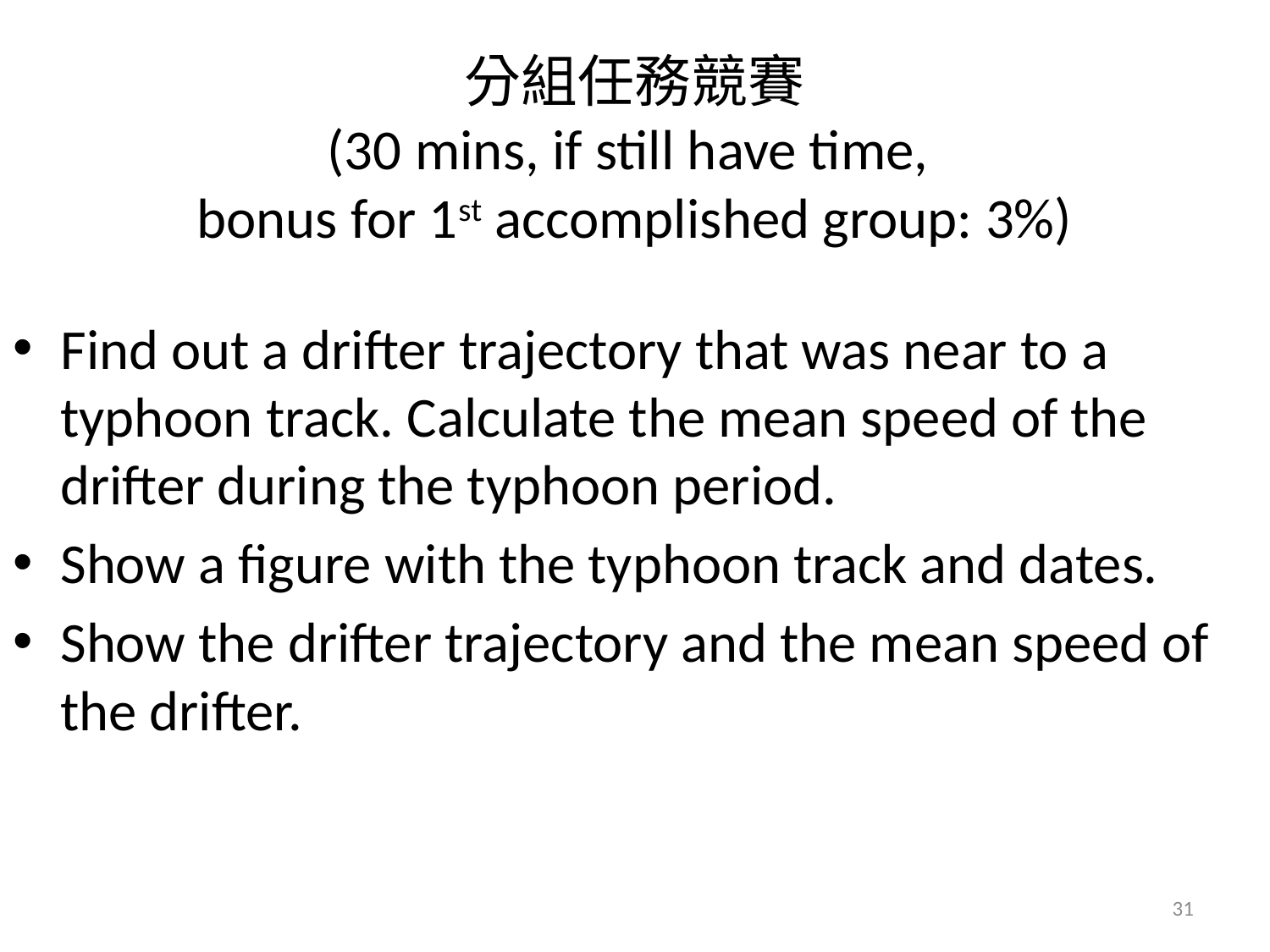

# 分組任務競賽 (30 mins, if still have time, bonus for 1st accomplished group: 3%)
Find out a drifter trajectory that was near to a typhoon track. Calculate the mean speed of the drifter during the typhoon period.
Show a figure with the typhoon track and dates.
Show the drifter trajectory and the mean speed of the drifter.

31